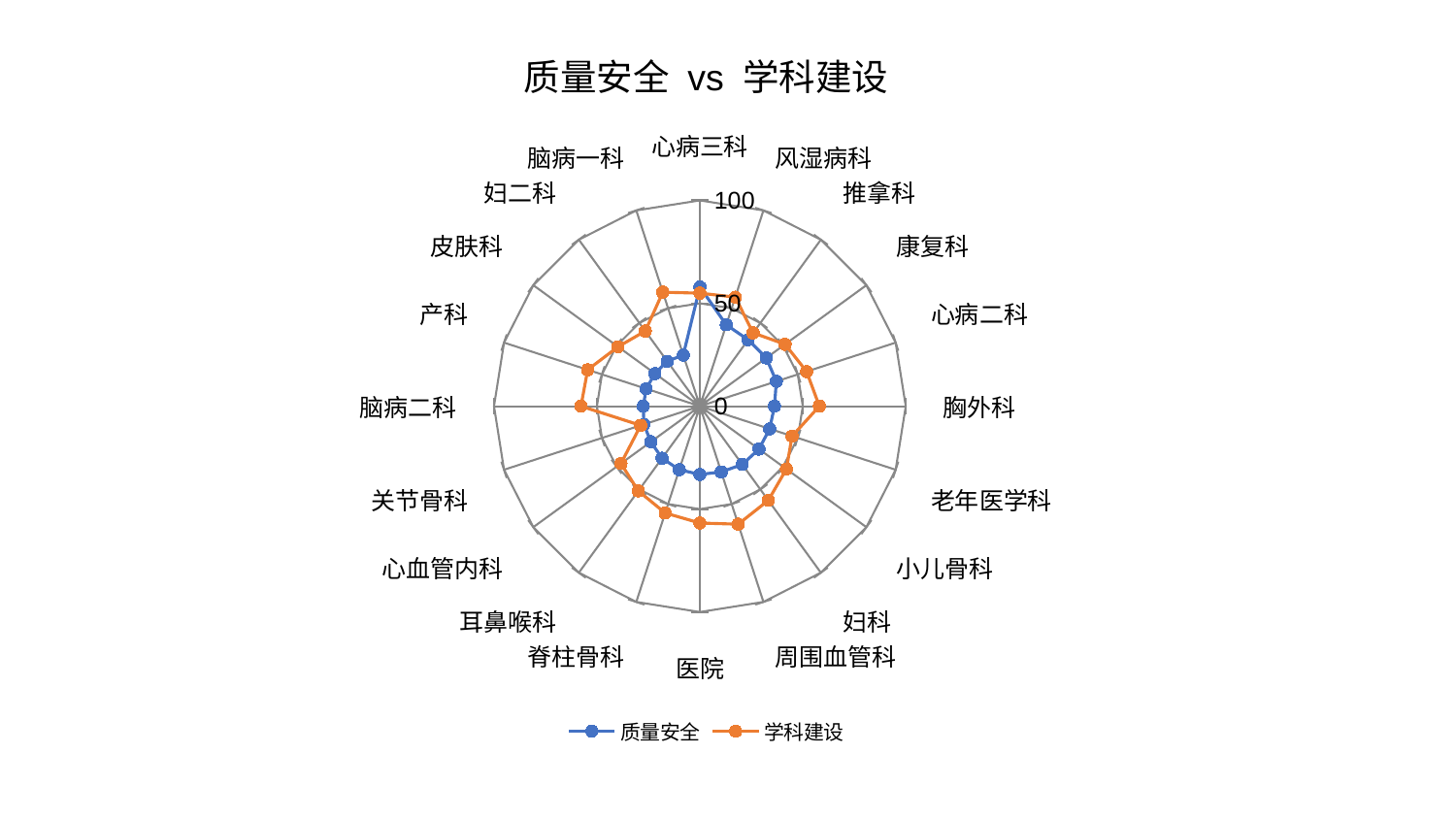

### Chart: 质量安全 vs 学科建设

| Category | 质量安全 | 学科建设 |
|---|---|---|
| 心病三科 | 57.89898005195962 | 54.911225826386904 |
| 风湿病科 | 41.58341941168988 | 55.711282666401075 |
| 推拿科 | 39.90282418108755 | 44.0153355620343 |
| 康复科 | 39.883887559494944 | 51.18820505202112 |
| 心病二科 | 39.06660241320488 | 54.51822834942737 |
| 胸外科 | 36.25005599113992 | 58.05519968206692 |
| 老年医学科 | 35.655759358266934 | 47.119705554680856 |
| 小儿骨科 | 35.482207008792194 | 51.968424248150534 |
| 妇科 | 35.03219455646693 | 56.582723684745744 |
| 周围血管科 | 33.5991522302423 | 60.28733355771378 |
| 医院 | 33.209234483872635 | 56.787985787619725 |
| 脊柱骨科 | 32.43799282738998 | 54.58140185201342 |
| 耳鼻喉科 | 31.268560866977197 | 50.88790151767146 |
| 心血管内科 | 29.430062569217835 | 47.37757080258728 |
| 关节骨科 | 28.609229139769468 | 30.23280760201692 |
| 脑病二科 | 27.491261950537222 | 57.74572179952918 |
| 产科 | 27.41491148293894 | 57.297106982043466 |
| 皮肤科 | 26.99232794157781 | 49.1264220635559 |
| 妇二科 | 26.990243621314345 | 45.12243228168339 |
| 脑病一科 | 26.13012548748502 | 58.24218639416558 |
74